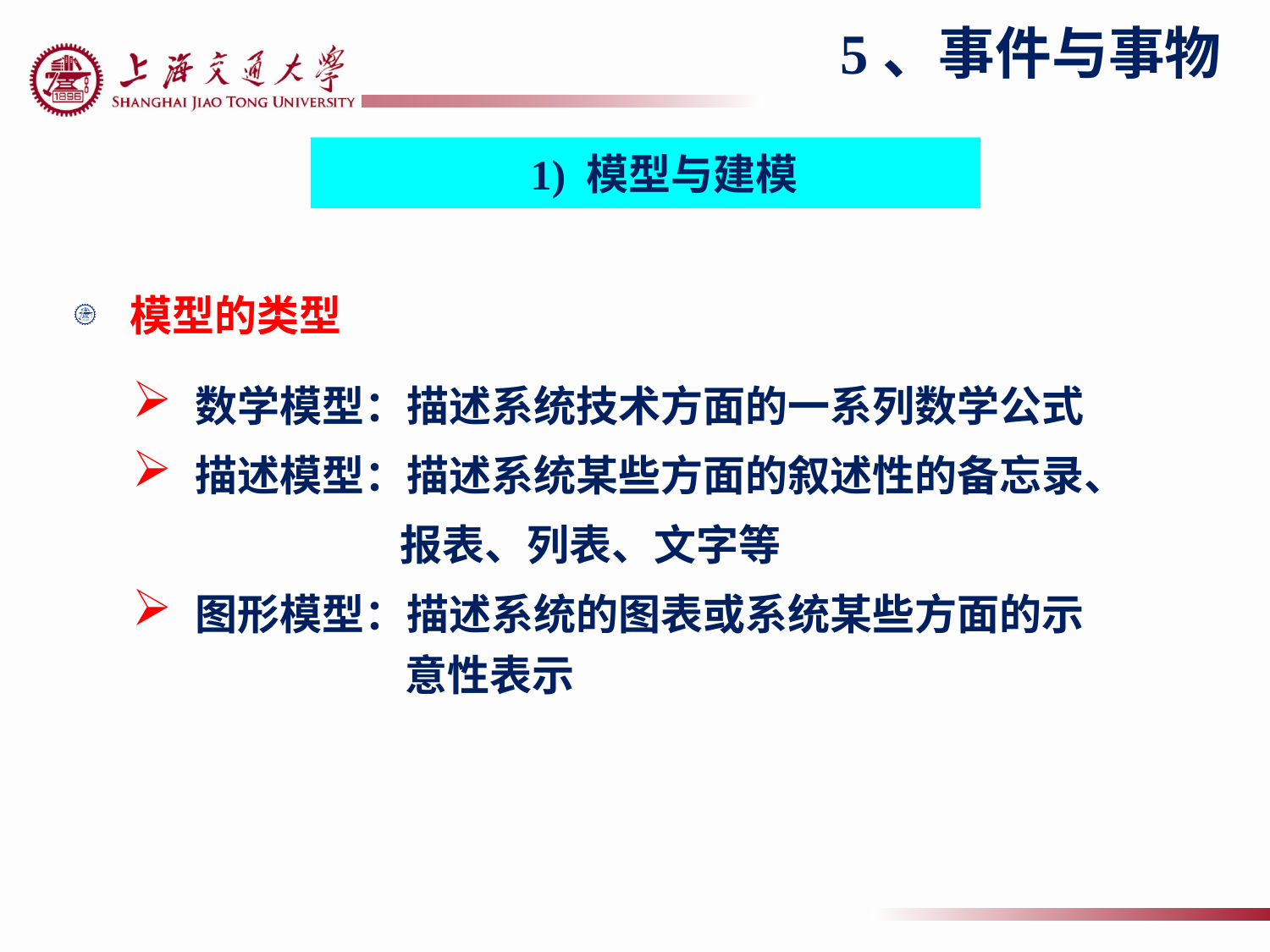

5、事件与事物
1) 模型与建模
模型的类型
数学模型：描述系统技术方面的一系列数学公式
描述模型：描述系统某些方面的叙述性的备忘录、
                           报表、列表、文字等
图形模型：描述系统的图表或系统某些方面的示
                      意性表示